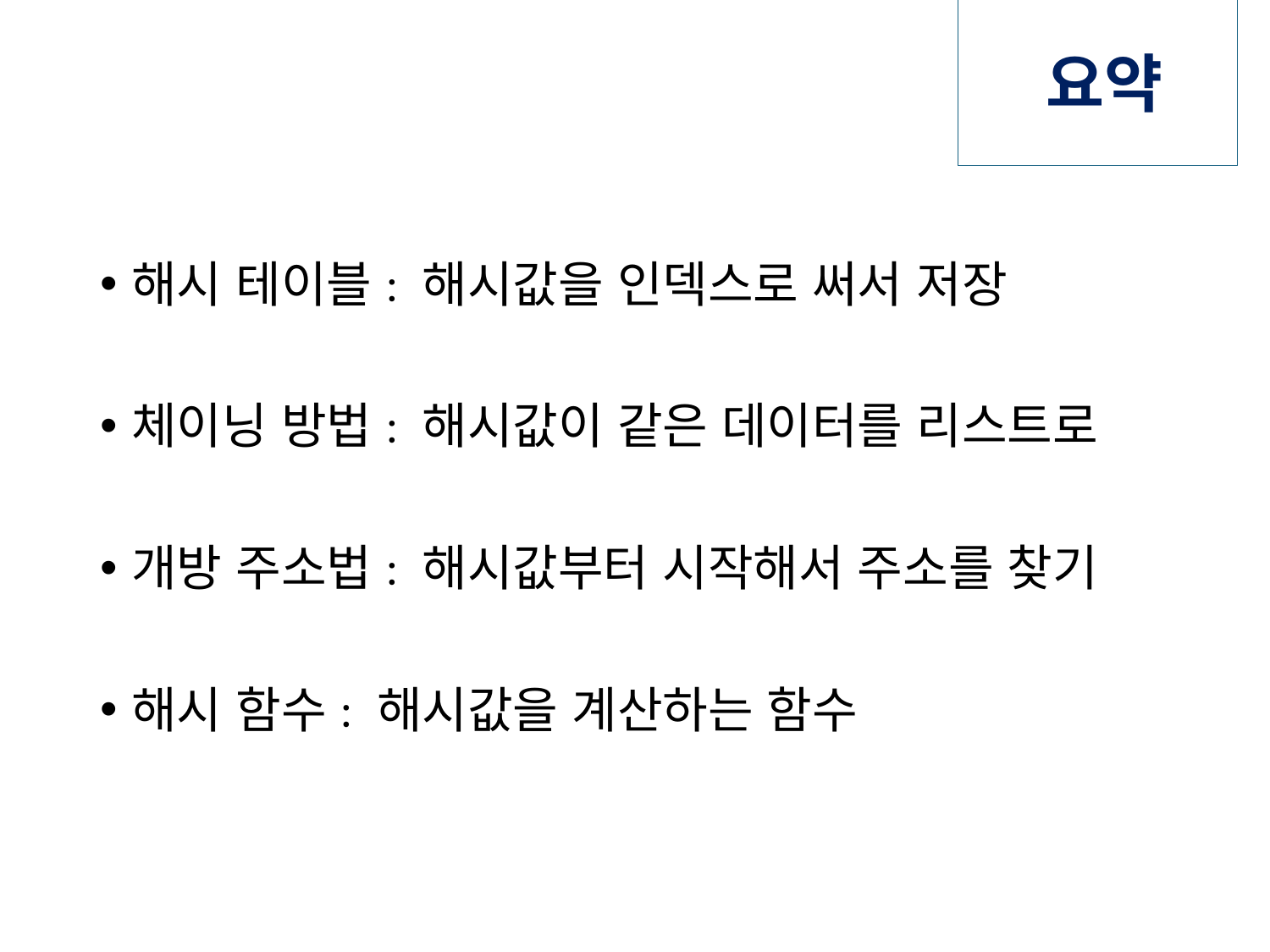

# 요약
해시 테이블: 해시값을 인덱스로 써서 저장

체이닝 방법: 해시값이 같은 데이터를 리스트로

개방 주소법: 해시값부터 시작해서 주소를 찾기

해시 함수: 해시값을 계산하는 함수